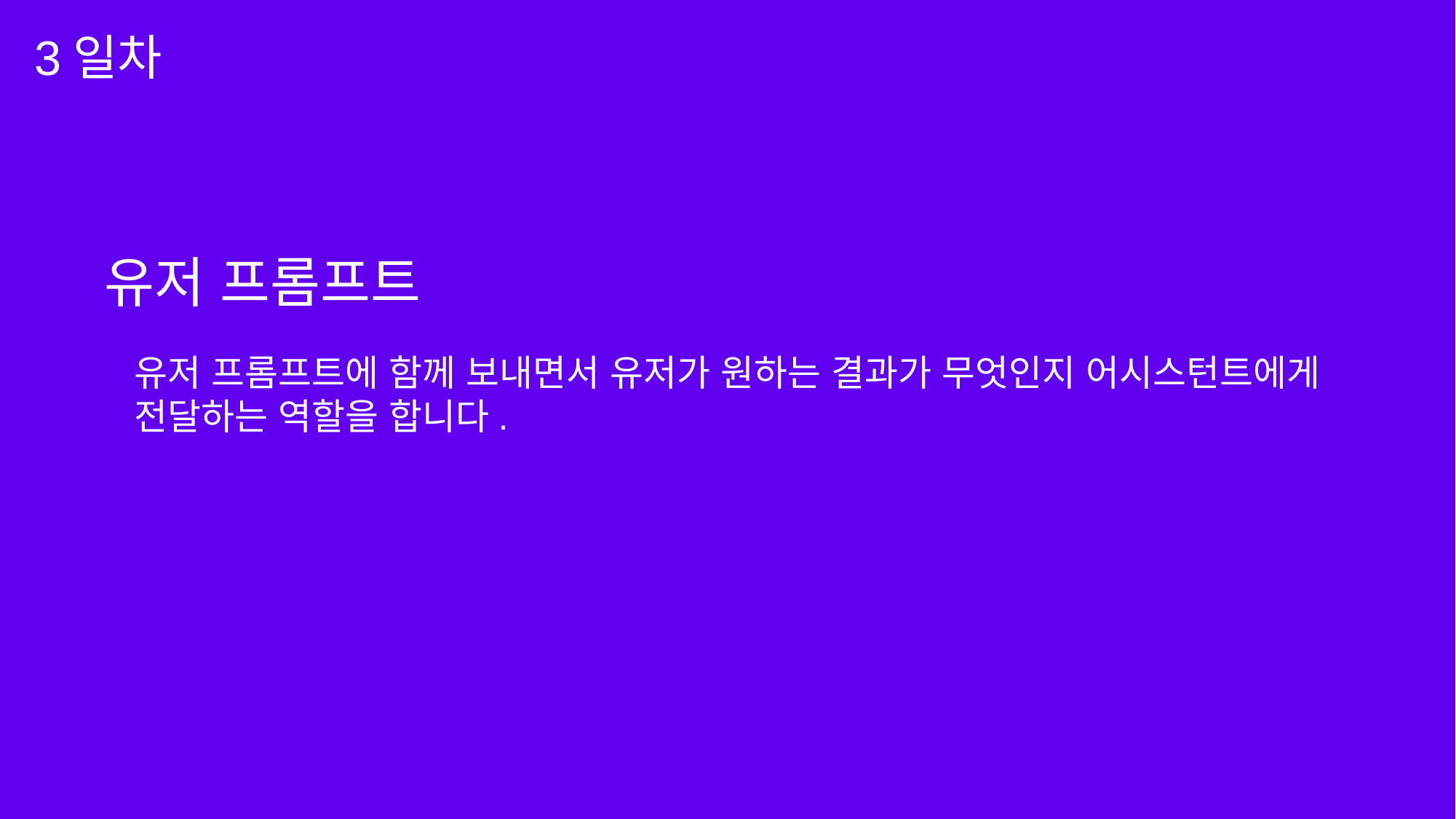

3일차
유저 프롬프트
유저 프롬프트에 함께 보내면서 유저가 원하는 결과가 무엇인지 어시스턴트에게
전달하는 역할을 합니다.